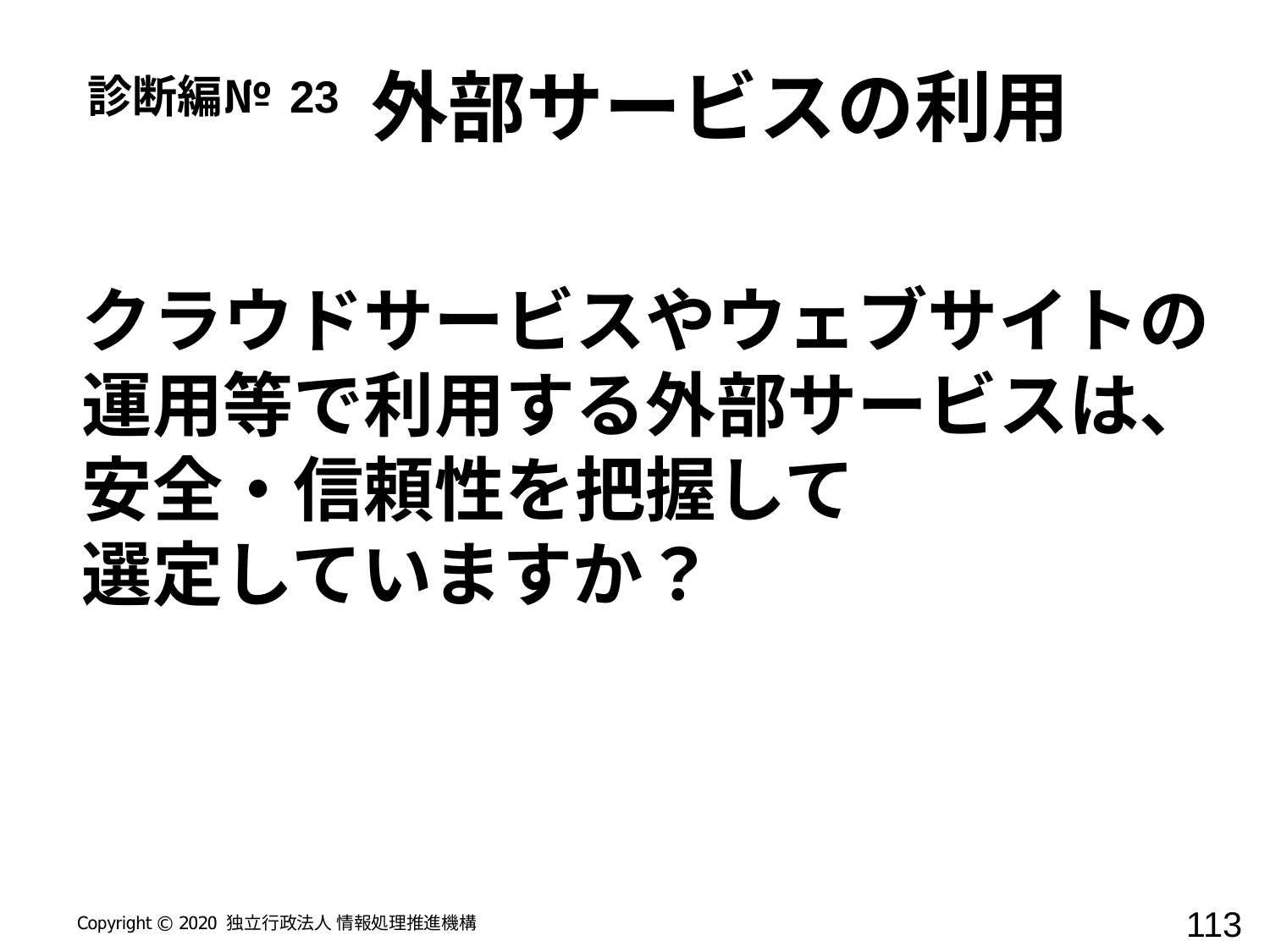

# 診断編№23 外部サービスの利用

クラウドサービスやウェブサイトの運用等で利用する外部サービスは、安全・信頼性を把握して
選定していますか？